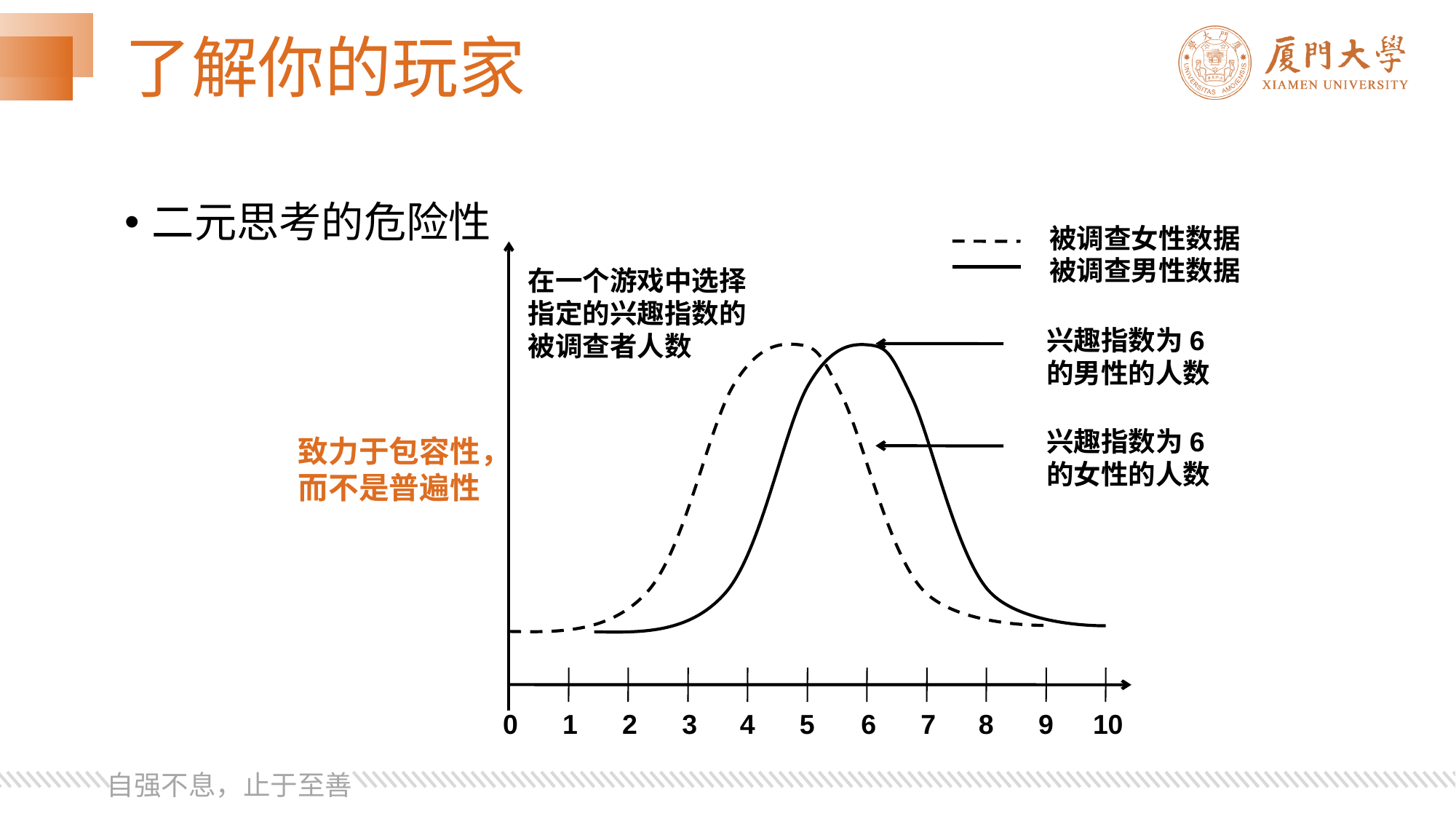

# 了解你的玩家
二元思考的危险性

被调查女性数据
被调查男性数据
在一个游戏中选择指定的兴趣指数的被调查者人数
兴趣指数为6的男性的人数

兴趣指数为6的女性的人数
致力于包容性，而不是普遍性
0
1
2
3
4
5
6
7
8
9
10